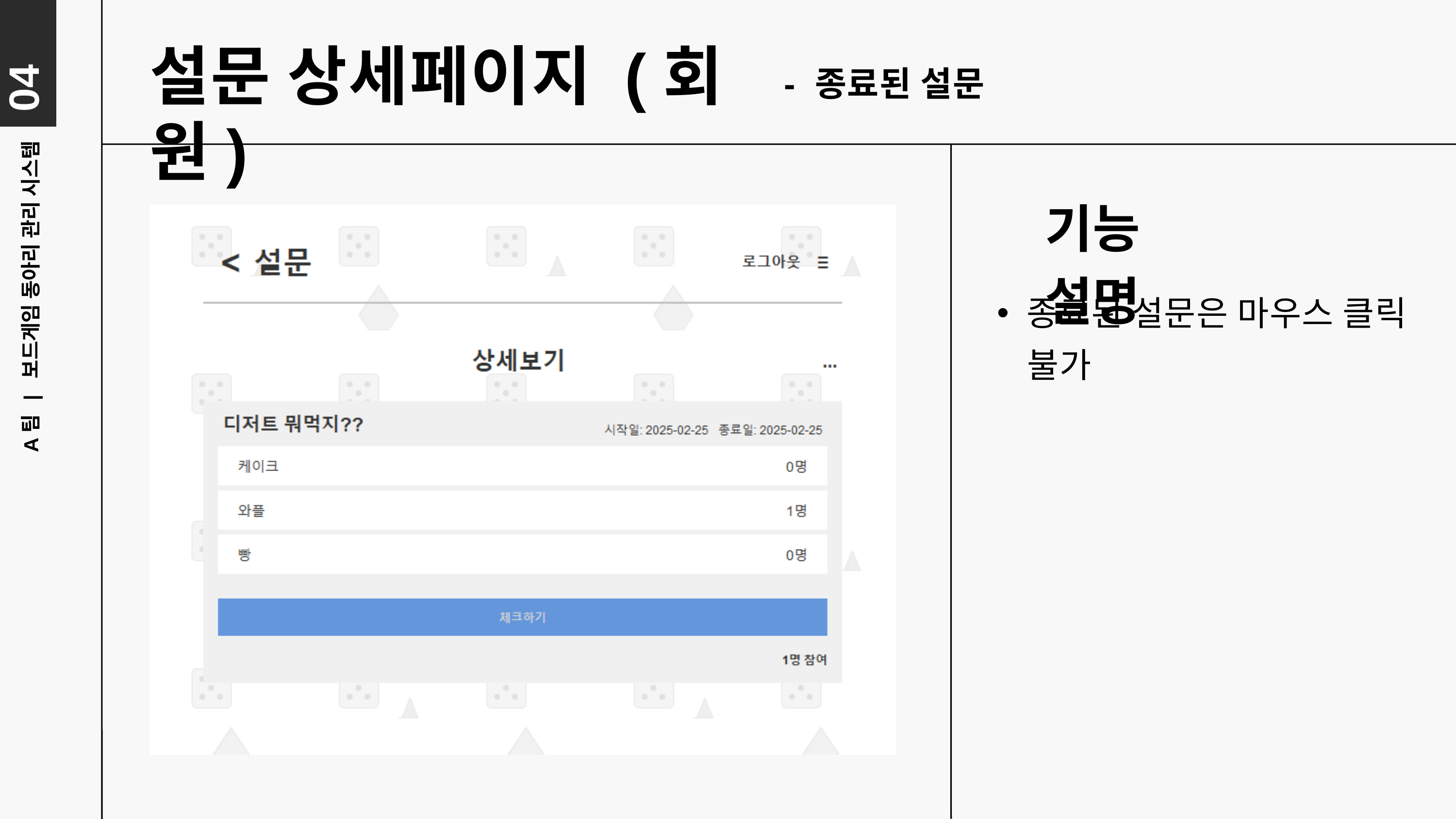

04

설문 상세페이지 (회원)
- 종료된 설문

기능 설명

종료된 설문은 마우스 클릭
      불가
A팀  |  보드게임 동아리 관리 시스템